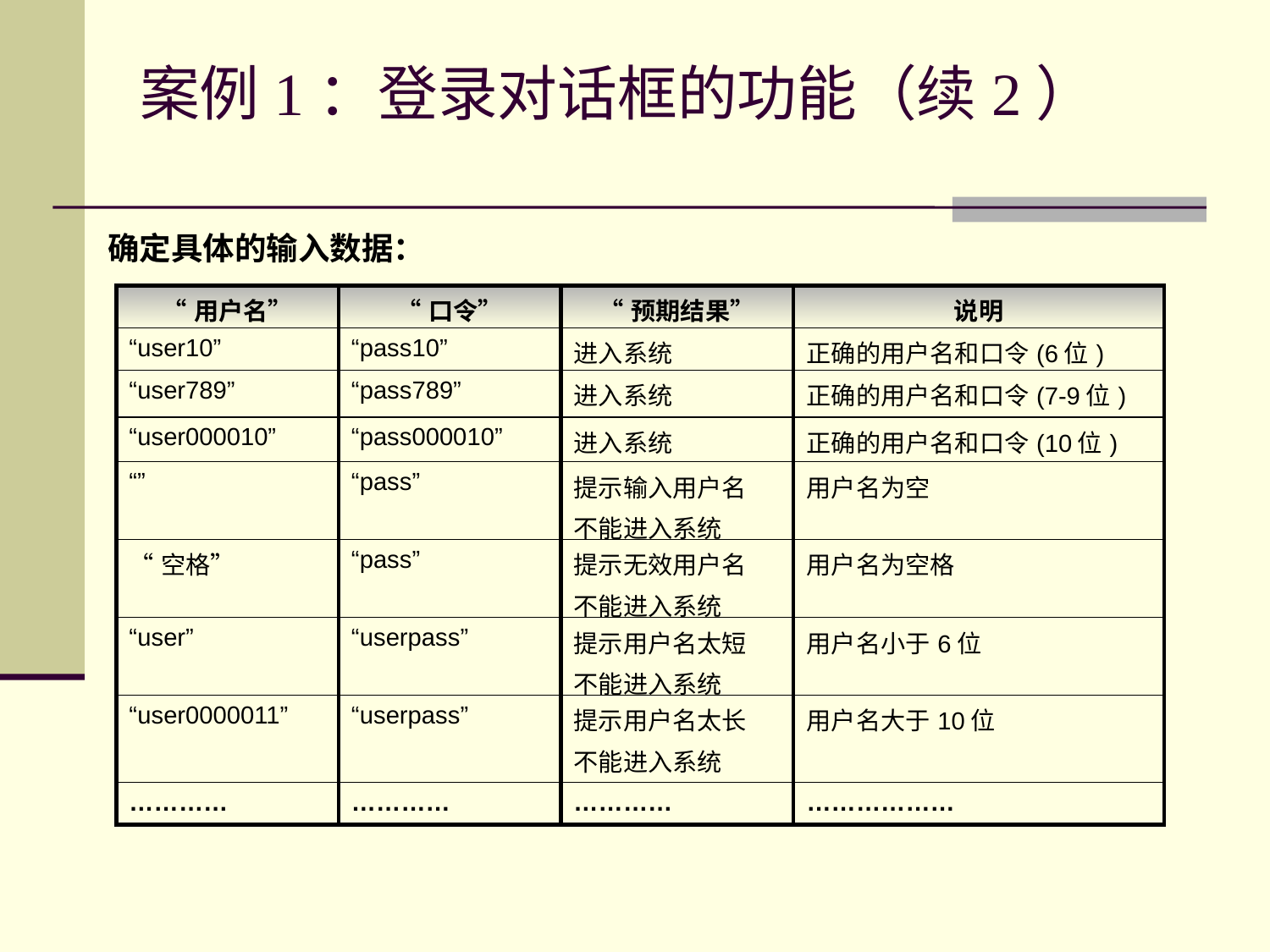

# 案例1：登录对话框的功能（续2）
确定具体的输入数据：
| “用户名” | “口令” | “预期结果” | 说明 |
| --- | --- | --- | --- |
| “user10” | “pass10” | 进入系统 | 正确的用户名和口令(6位) |
| “user789” | “pass789” | 进入系统 | 正确的用户名和口令(7-9位) |
| “user000010” | “pass000010” | 进入系统 | 正确的用户名和口令(10位) |
| “” | “pass” | 提示输入用户名 不能进入系统 | 用户名为空 |
| “空格” | “pass” | 提示无效用户名 不能进入系统 | 用户名为空格 |
| “user” | “userpass” | 提示用户名太短 不能进入系统 | 用户名小于6位 |
| “user0000011” | “userpass” | 提示用户名太长 不能进入系统 | 用户名大于10位 |
| ………… | ………… | ………… | ……………… |